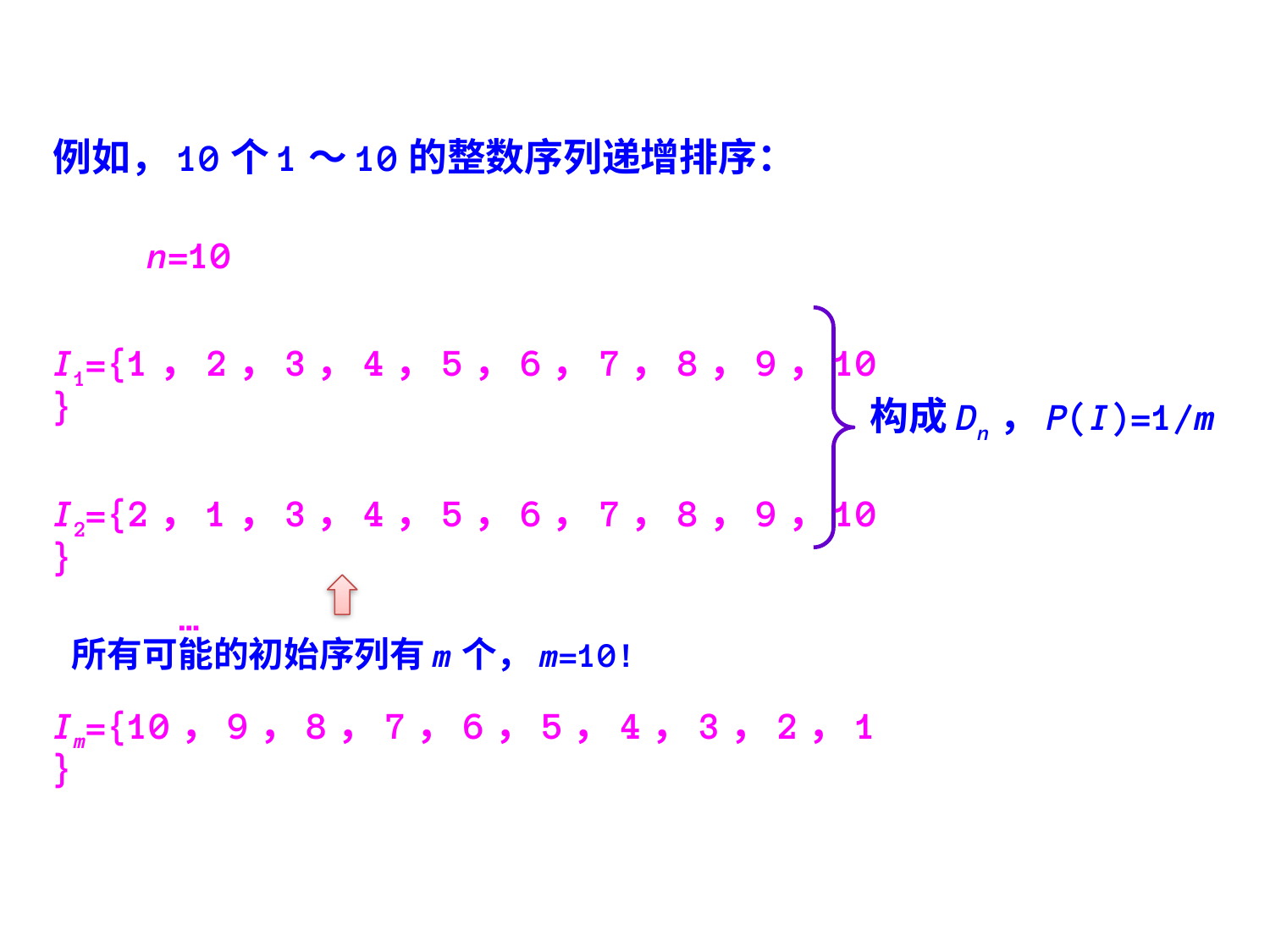

例如，10个1～10的整数序列递增排序：
　　n=10
　　I1={1，2，3，4，5，6，7，8，9，10}
　　I2={2，1，3，4，5，6，7，8，9，10}
	…
　　Im={10，9，8，7，6，5，4，3，2，1}

构成Dn，P(I)=1/m

所有可能的初始序列有m个，m=10!